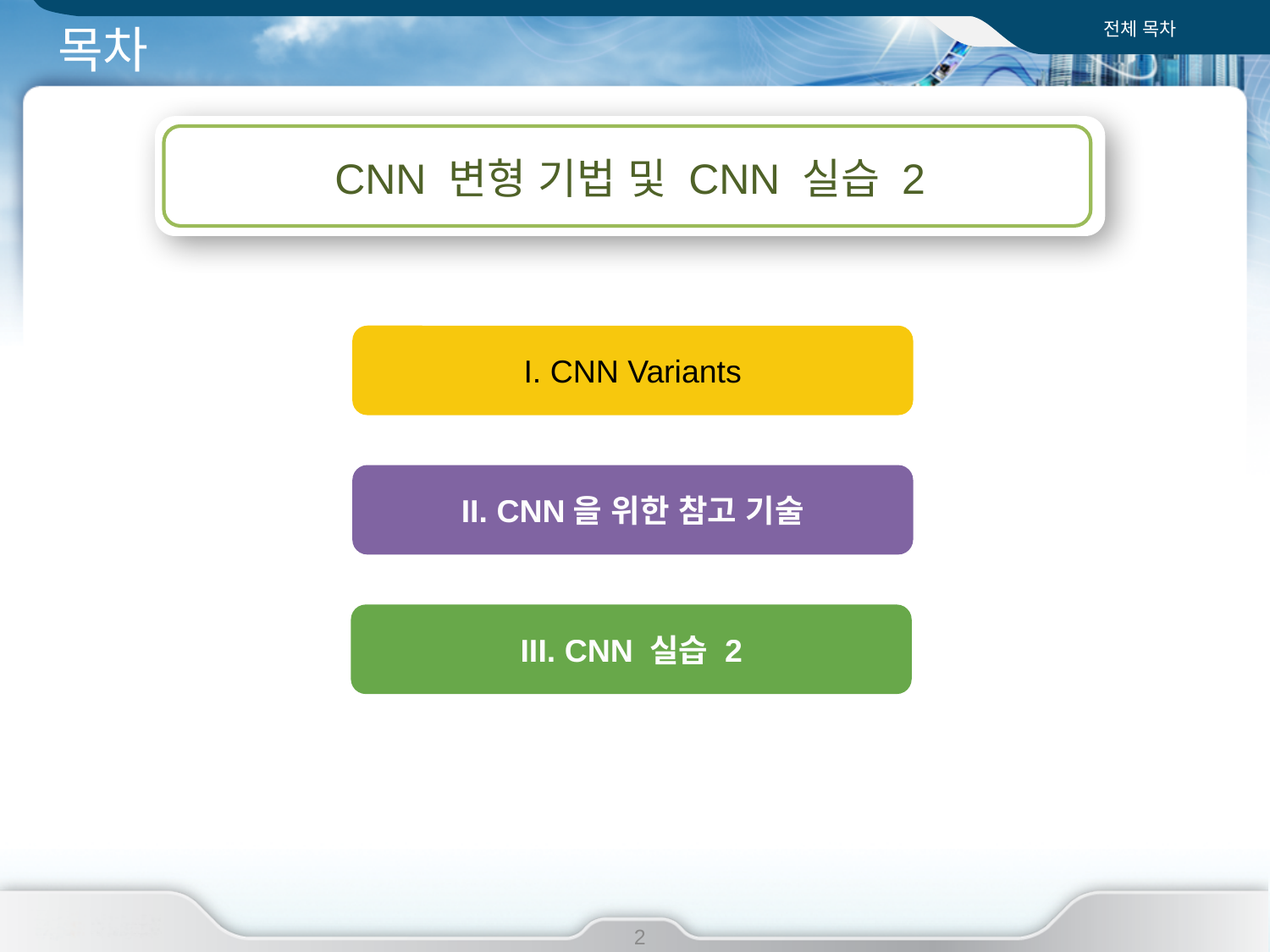

전체 목차
# 목차

CNN 변형 기법 및 CNN 실습 2
I. CNN Variants
II. CNN을 위한 참고 기술
III. CNN 실습 2
2